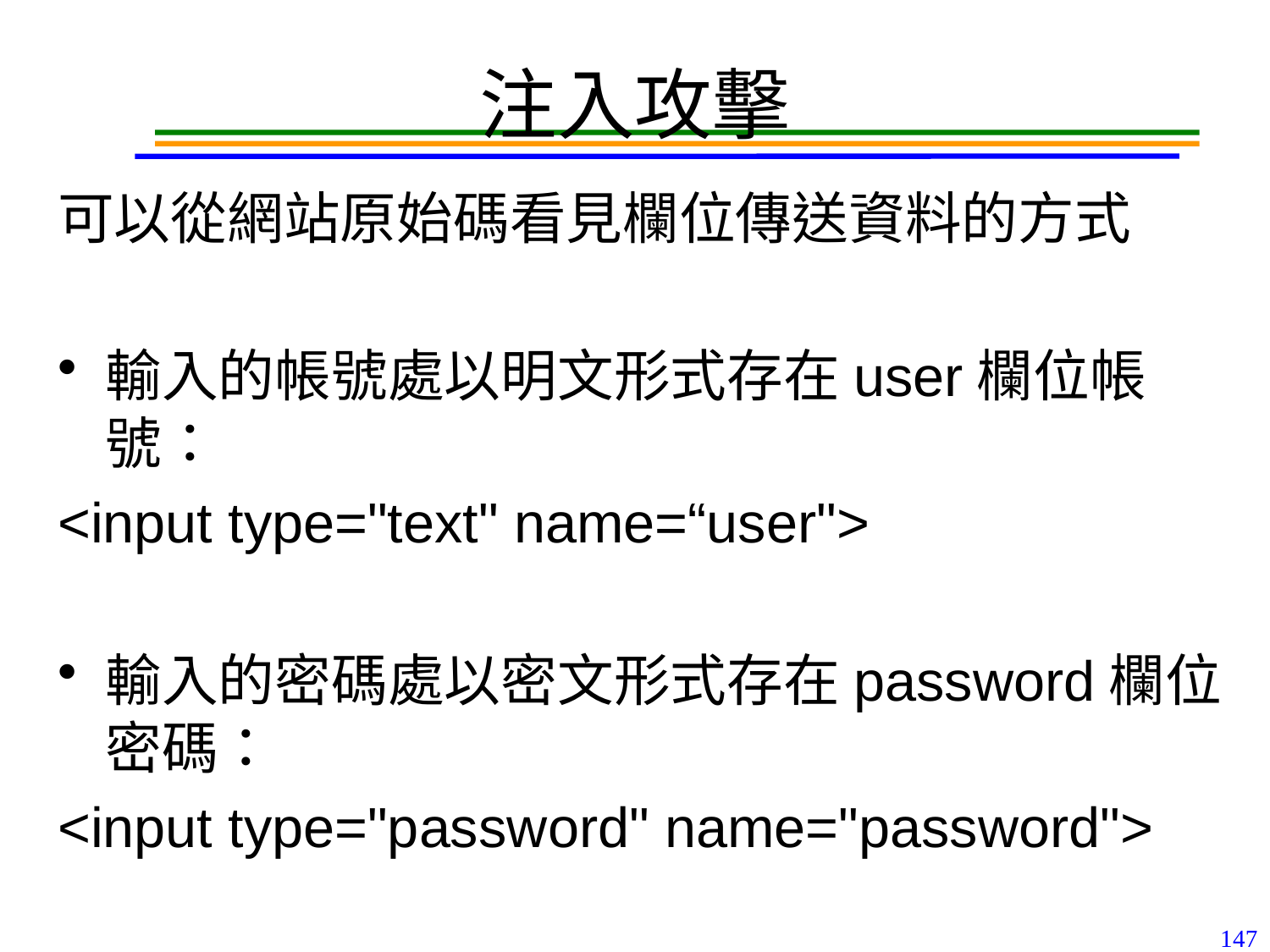

# 注入攻擊
可以從網站原始碼看見欄位傳送資料的方式

輸入的帳號處以明文形式存在user欄位帳號：
<input type="text" name=“user">

輸入的密碼處以密文形式存在password欄位密碼：
<input type="password" name="password">

147